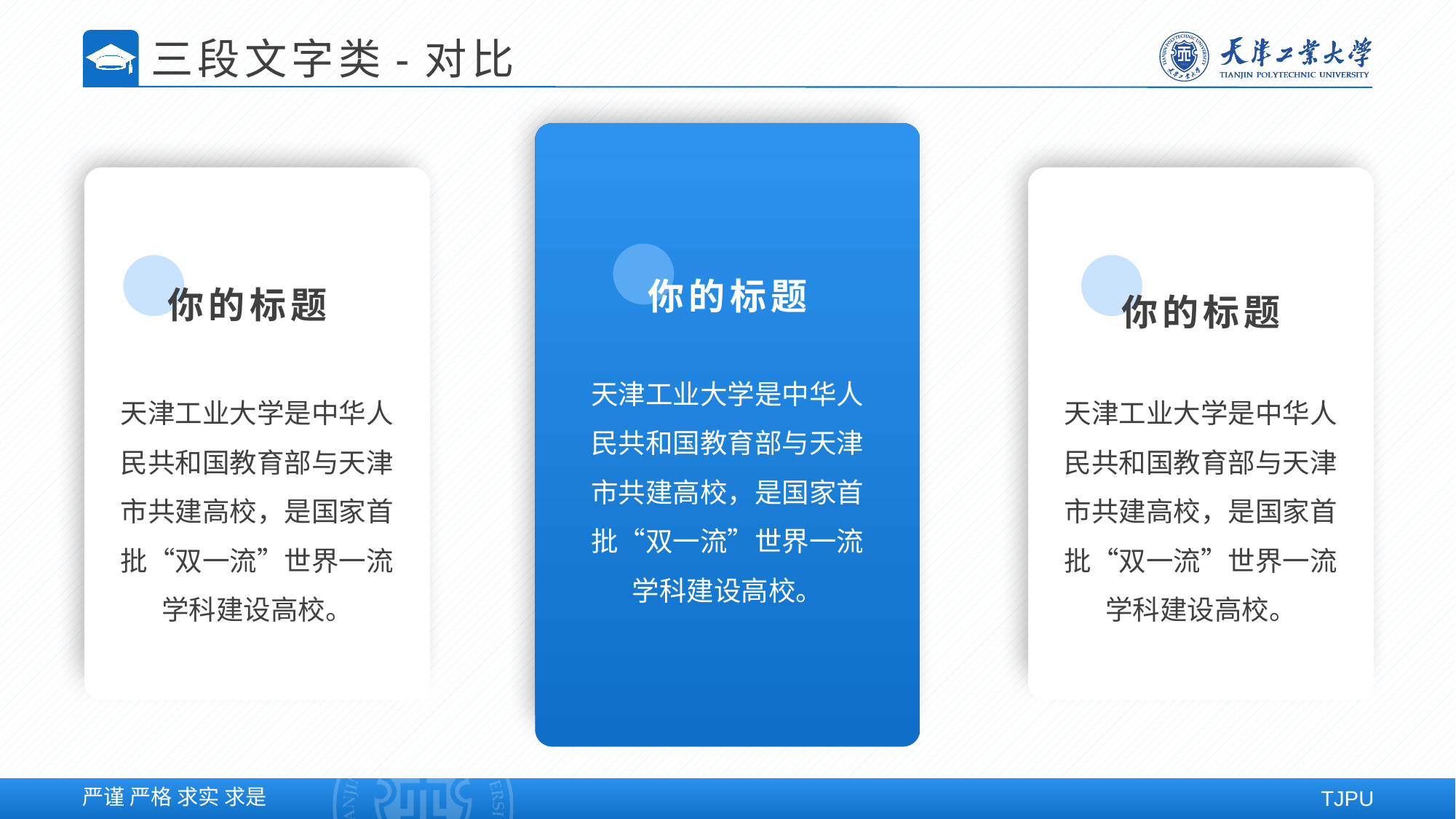

三段文字类-对比

你的标题

你的标题

你的标题
天津工业大学是中华人民共和国教育部与天津市共建高校，是国家首批“双一流”世界一流学科建设高校。
天津工业大学是中华人民共和国教育部与天津市共建高校，是国家首批“双一流”世界一流学科建设高校。
天津工业大学是中华人民共和国教育部与天津市共建高校，是国家首批“双一流”世界一流学科建设高校。